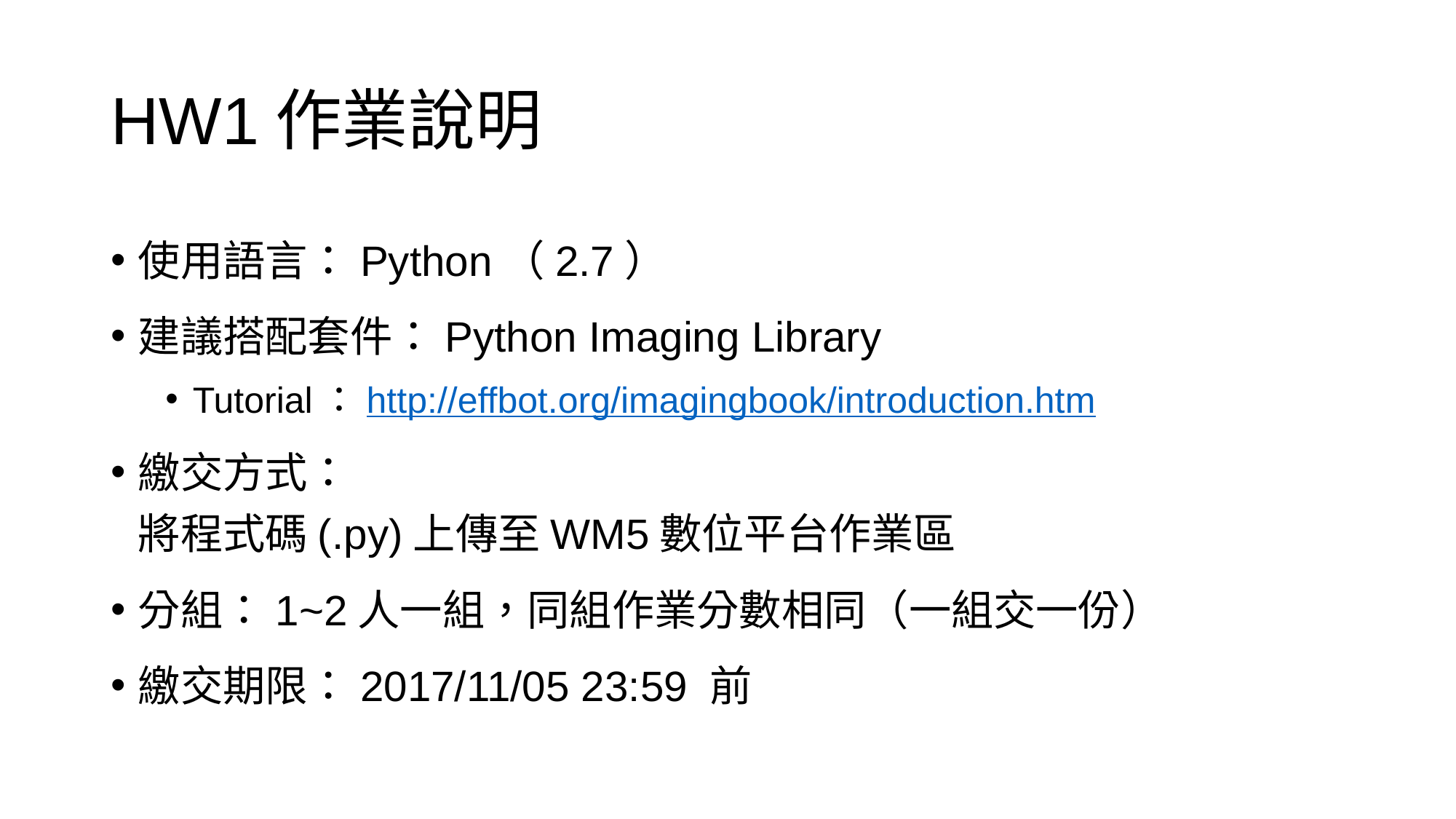

# HW1作業說明
使用語言：Python（2.7）
建議搭配套件：Python Imaging Library
Tutorial：http://effbot.org/imagingbook/introduction.htm
繳交方式：
將程式碼(.py)上傳至WM5數位平台作業區
分組：1~2人一組，同組作業分數相同（一組交一份）
繳交期限：2017/11/05 23:59 前